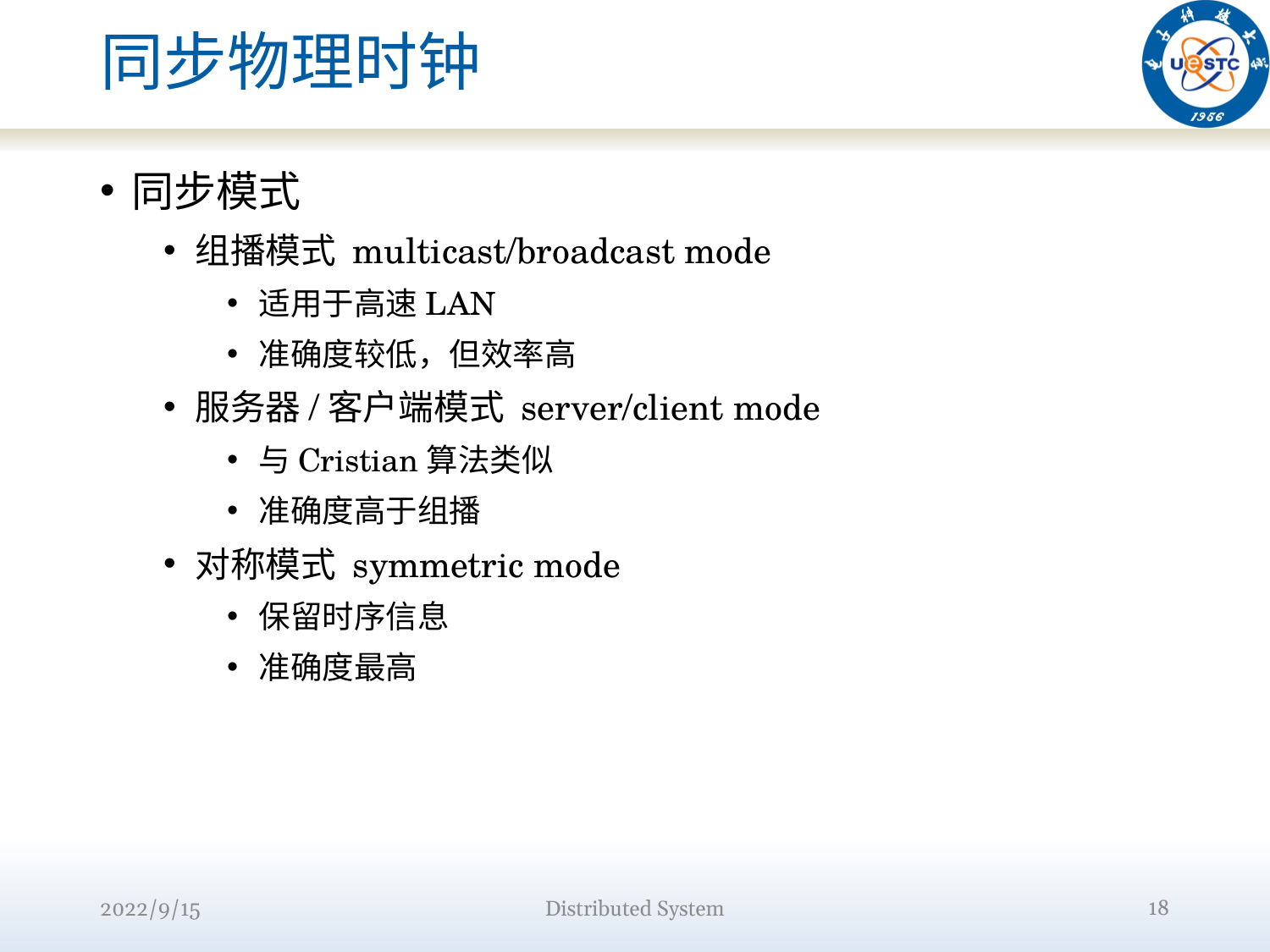

# 同步物理时钟
同步模式
组播模式 multicast/broadcast mode
适用于高速LAN
准确度较低，但效率高
服务器/客户端模式 server/client mode
与Cristian算法类似
准确度高于组播
对称模式 symmetric mode
保留时序信息
准确度最高
2022/9/15
Distributed System
18